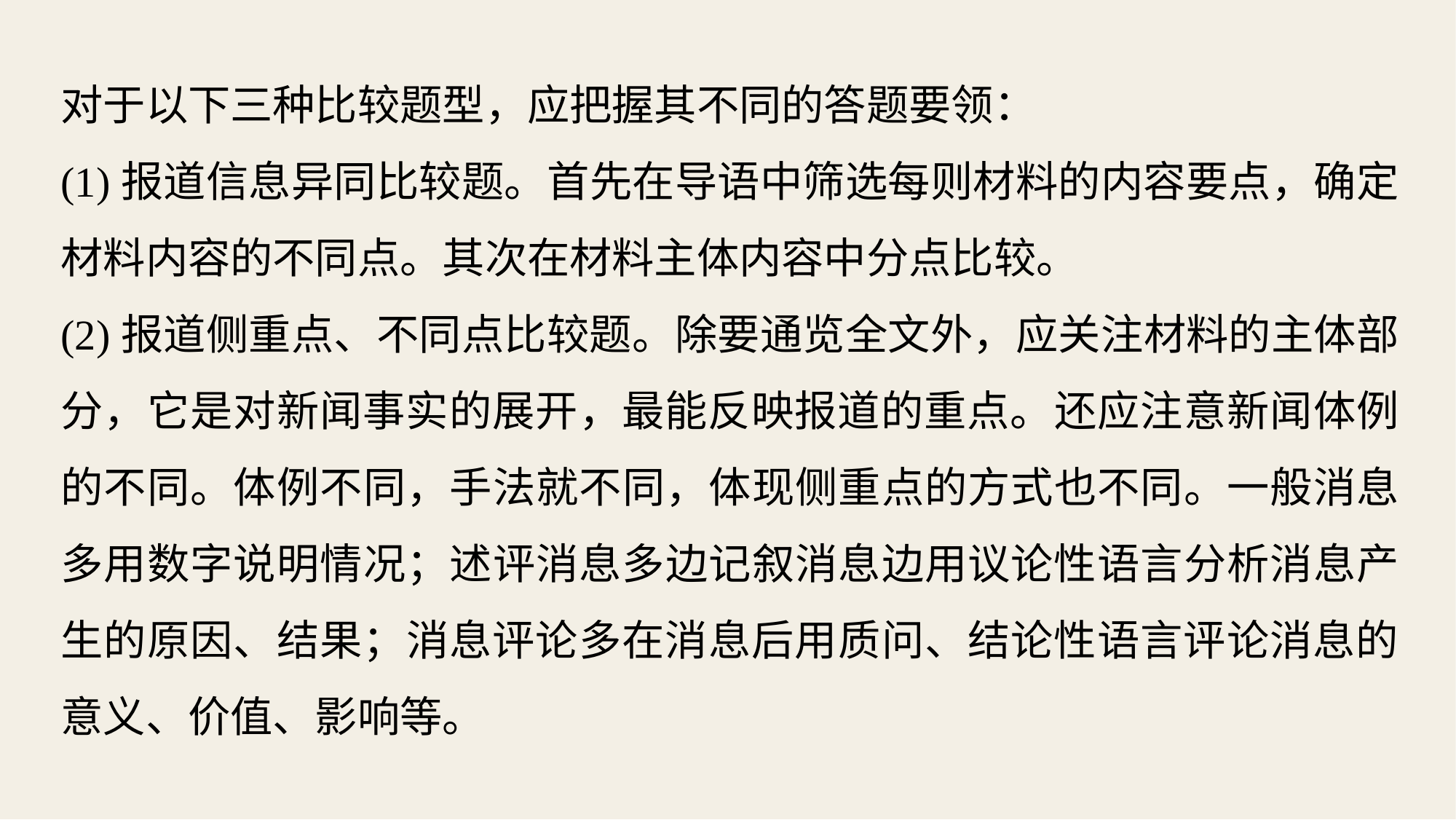

对于以下三种比较题型，应把握其不同的答题要领：
(1)报道信息异同比较题。首先在导语中筛选每则材料的内容要点，确定材料内容的不同点。其次在材料主体内容中分点比较。
(2)报道侧重点、不同点比较题。除要通览全文外，应关注材料的主体部分，它是对新闻事实的展开，最能反映报道的重点。还应注意新闻体例的不同。体例不同，手法就不同，体现侧重点的方式也不同。一般消息多用数字说明情况；述评消息多边记叙消息边用议论性语言分析消息产生的原因、结果；消息评论多在消息后用质问、结论性语言评论消息的意义、价值、影响等。